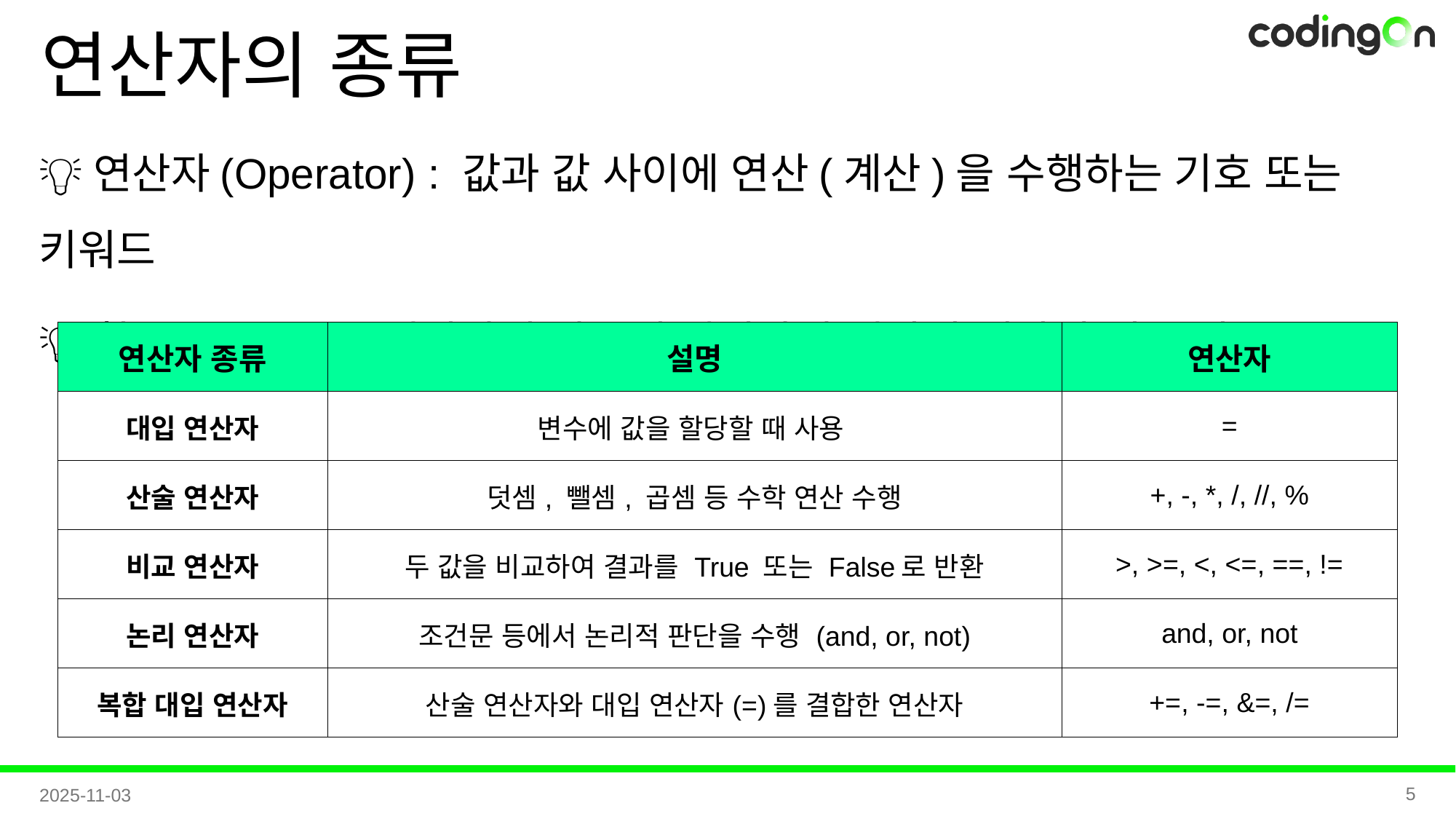

# 연산자의 종류
💡연산자(Operator) : 값과 값 사이에 연산(계산)을 수행하는 기호 또는 키워드
💡항(Operand) : 연산자의 좌우에 위치하여 연산의 대상이 되는 값
| 연산자 종류 | 설명 | 연산자 |
| --- | --- | --- |
| 대입 연산자 | 변수에 값을 할당할 때 사용 | = |
| 산술 연산자 | 덧셈, 뺄셈, 곱셈 등 수학 연산 수행 | +, -, \*, /, //, % |
| 비교 연산자 | 두 값을 비교하여 결과를 True 또는 False로 반환 | >, >=, <, <=, ==, != |
| 논리 연산자 | 조건문 등에서 논리적 판단을 수행 (and, or, not) | and, or, not |
| 복합 대입 연산자 | 산술 연산자와 대입 연산자(=)를 결합한 연산자 | +=, -=, &=, /= |
5
2025-11-03